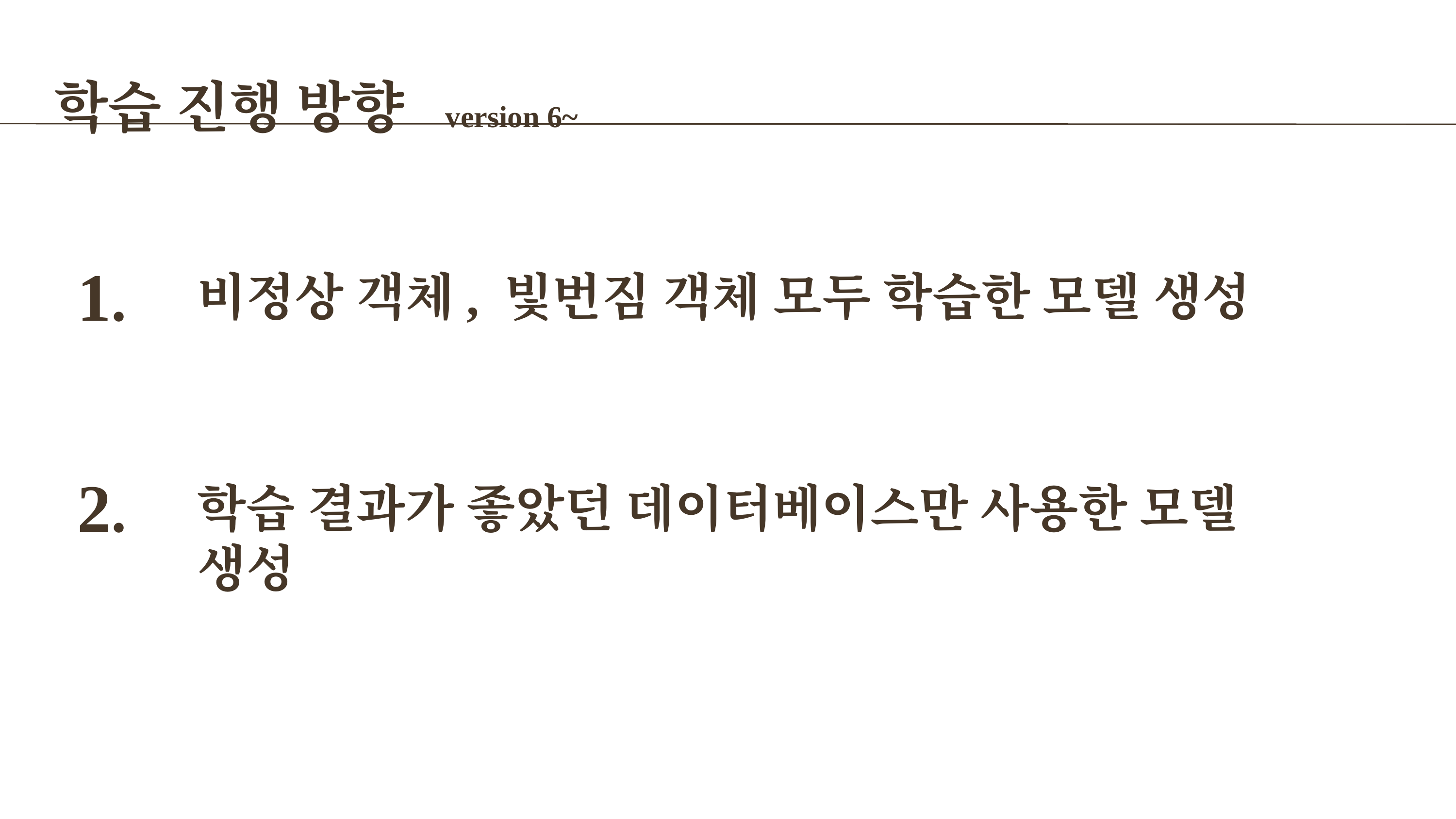

학습 진행 방향  version 6~
1.
비정상 객체, 빛번짐 객체 모두 학습한 모델 생성
2.
학습 결과가 좋았던 데이터베이스만 사용한 모델 생성